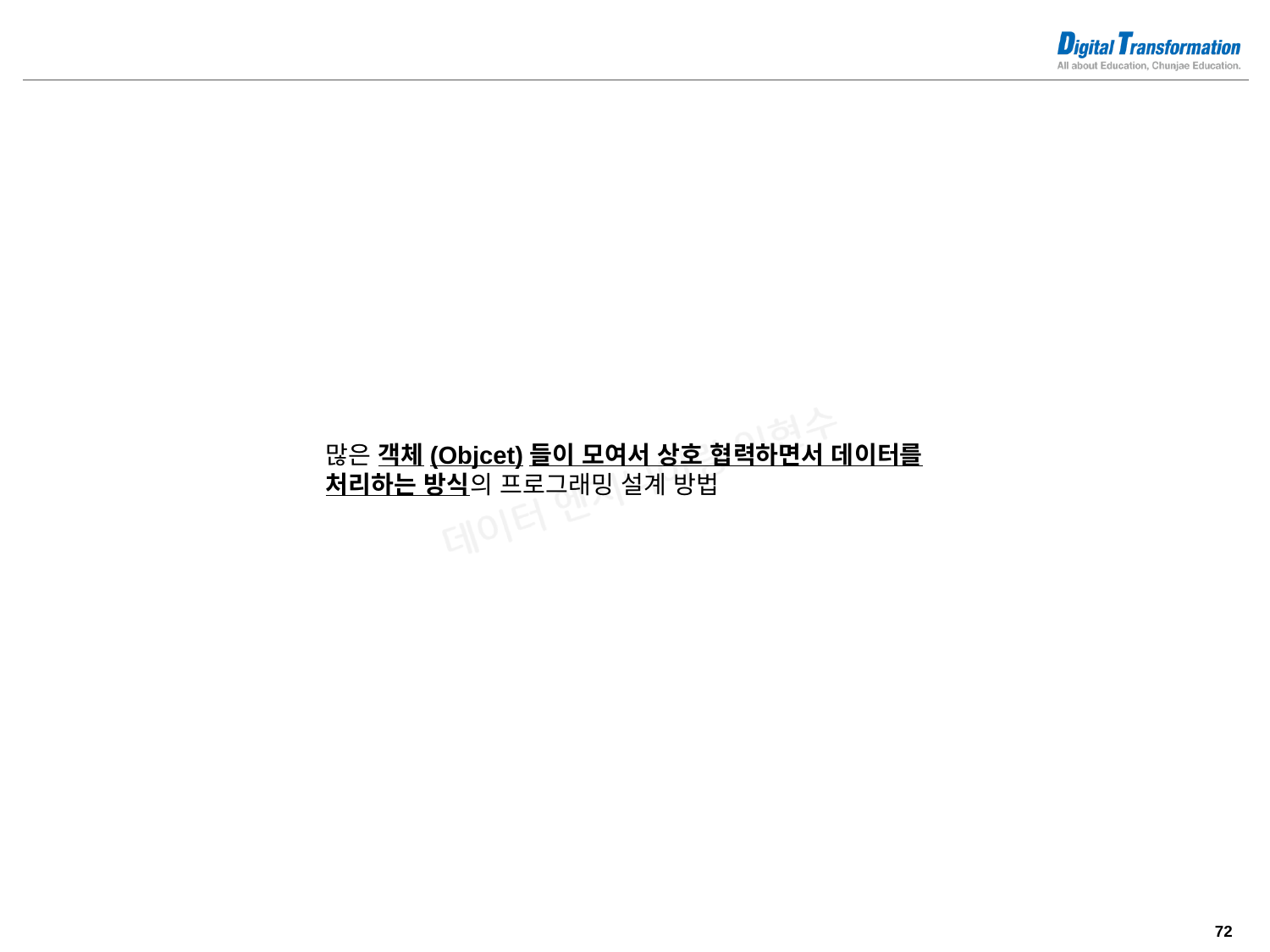

많은 객체(Objcet)들이 모여서 상호 협력하면서 데이터를 처리하는 방식의 프로그래밍 설계 방법